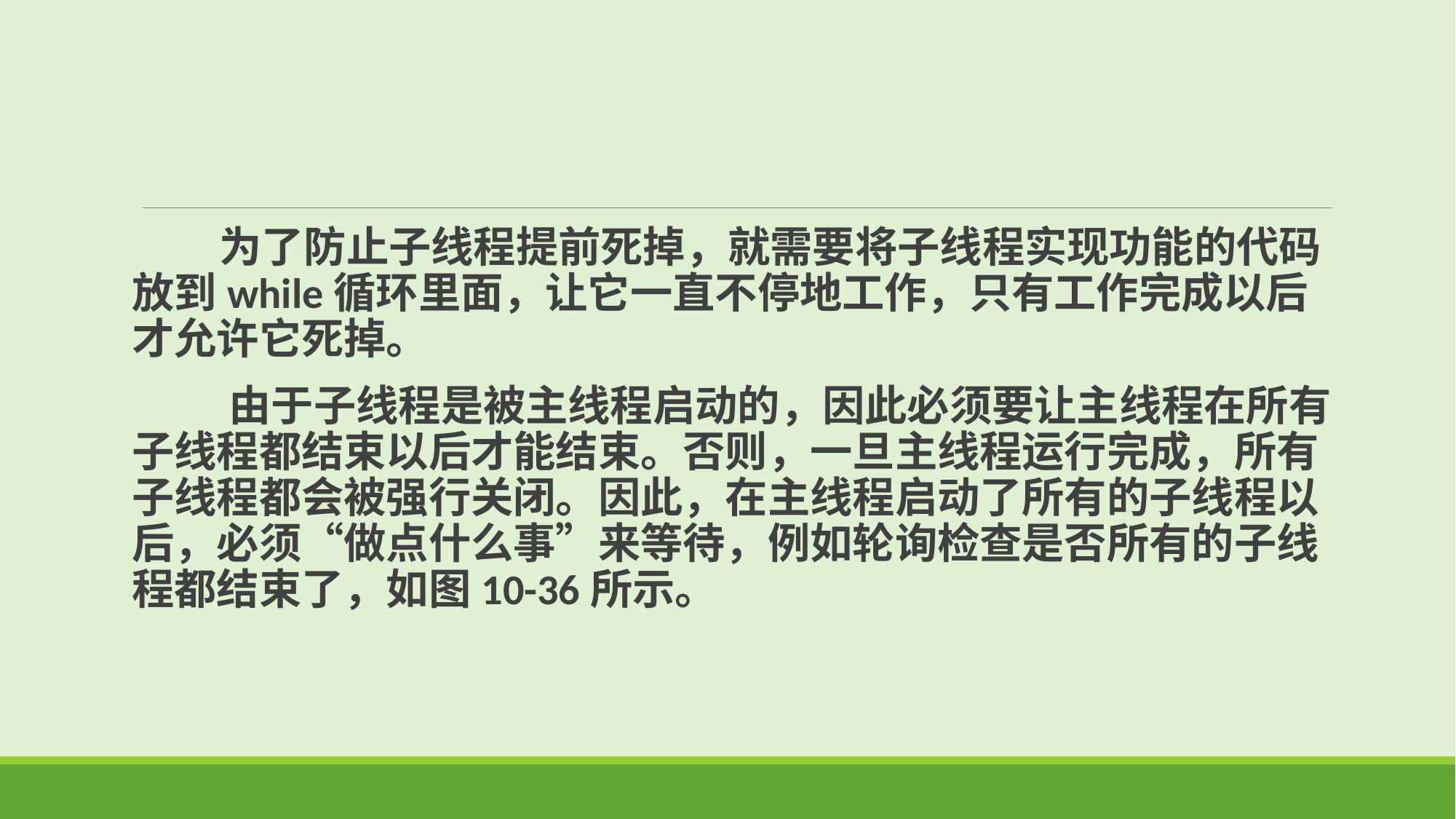

为了防止子线程提前死掉，就需要将子线程实现功能的代码放到while循环里面，让它一直不停地工作，只有工作完成以后才允许它死掉。
         由于子线程是被主线程启动的，因此必须要让主线程在所有子线程都结束以后才能结束。否则，一旦主线程运行完成，所有子线程都会被强行关闭。因此，在主线程启动了所有的子线程以后，必须“做点什么事”来等待，例如轮询检查是否所有的子线程都结束了，如图10-36所示。